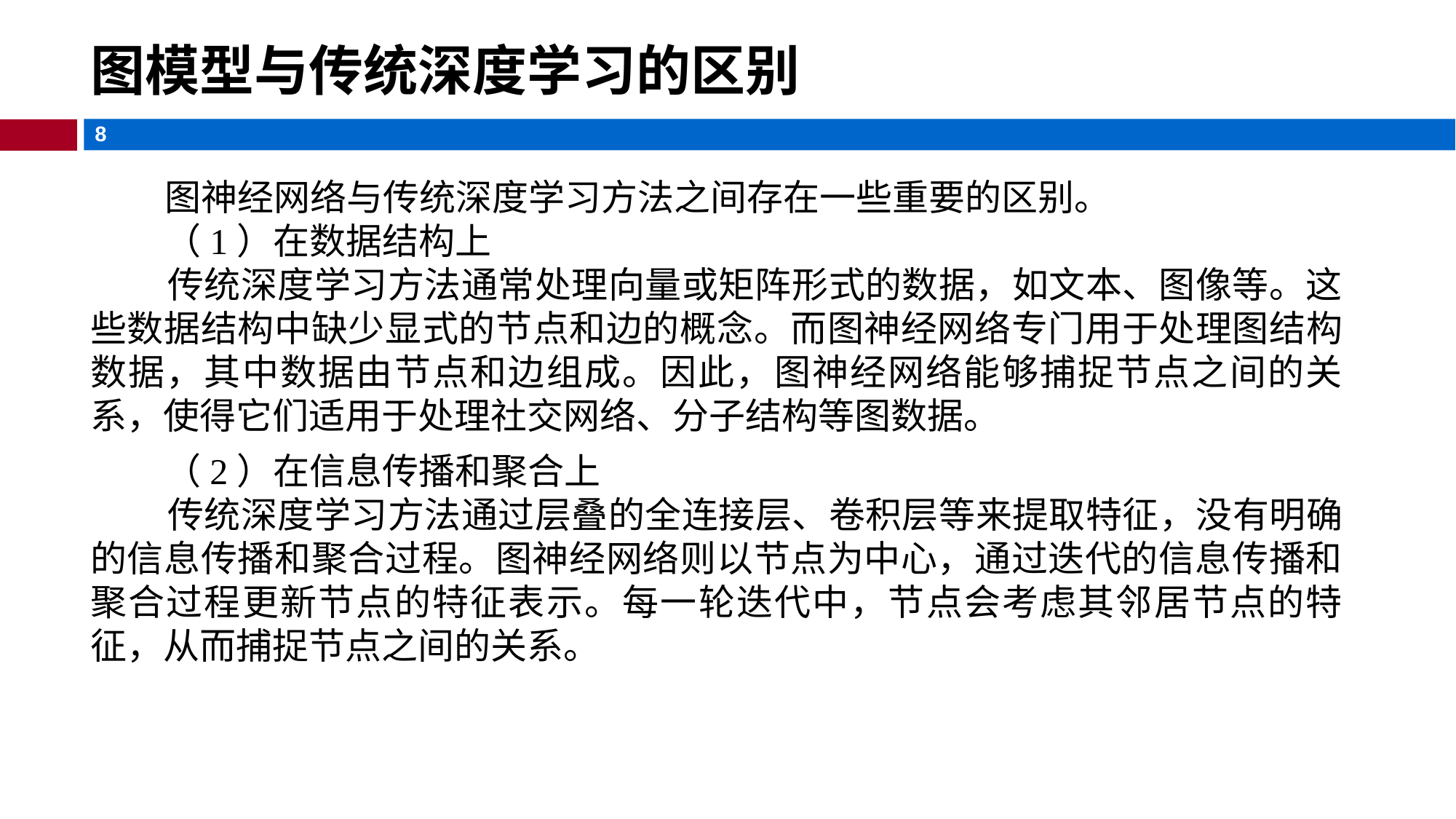

# 图模型与传统深度学习的区别
        图神经网络与传统深度学习方法之间存在一些重要的区别。
        （1）在数据结构上
        传统深度学习方法通常处理向量或矩阵形式的数据，如文本、图像等。这些数据结构中缺少显式的节点和边的概念。而图神经网络专门用于处理图结构数据，其中数据由节点和边组成。因此，图神经网络能够捕捉节点之间的关系，使得它们适用于处理社交网络、分子结构等图数据。
        （2）在信息传播和聚合上
        传统深度学习方法通过层叠的全连接层、卷积层等来提取特征，没有明确的信息传播和聚合过程。图神经网络则以节点为中心，通过迭代的信息传播和聚合过程更新节点的特征表示。每一轮迭代中，节点会考虑其邻居节点的特征，从而捕捉节点之间的关系。